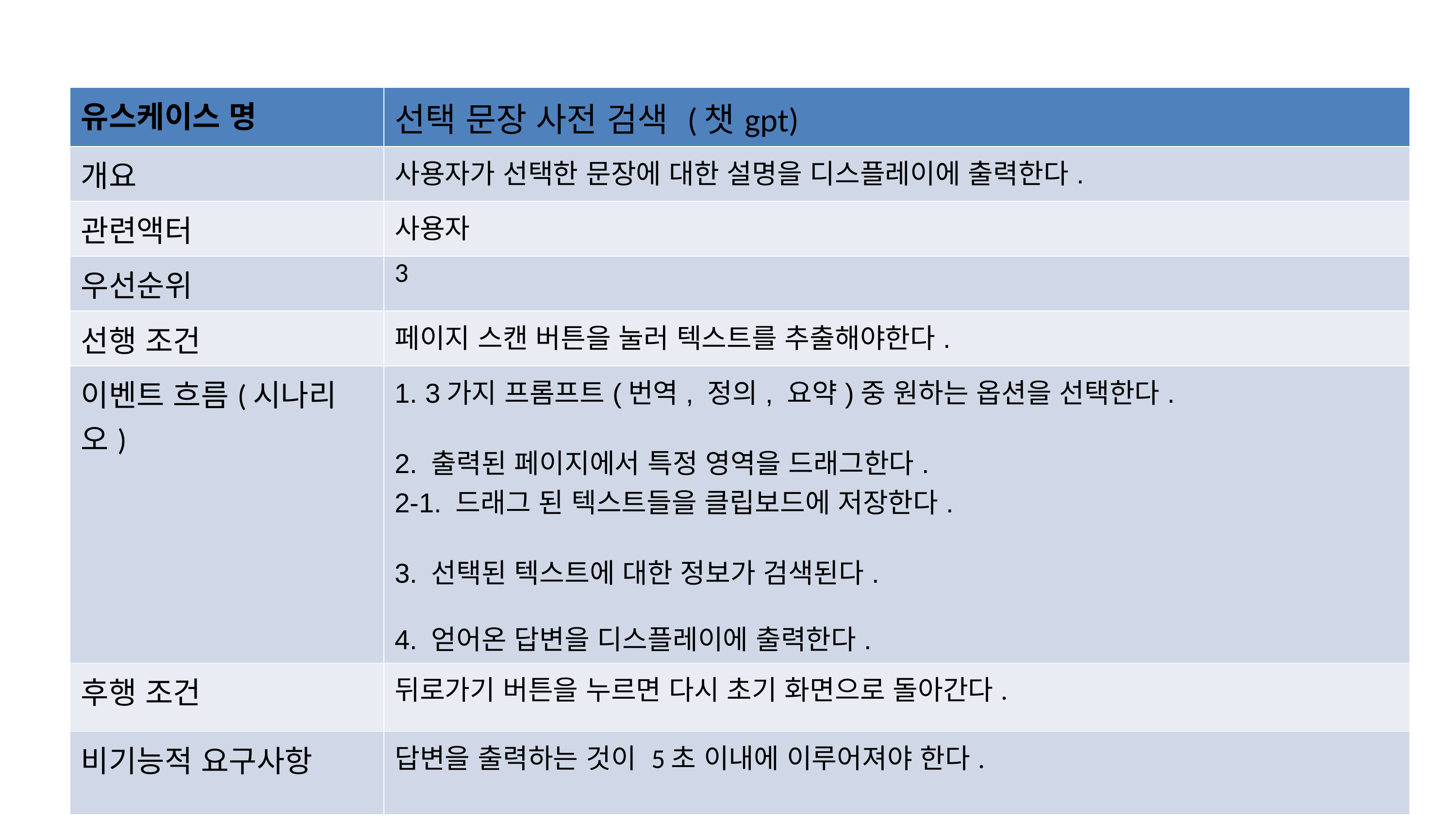

| 유스케이스 명 | 선택 문장 사전 검색 (챗gpt) |
| --- | --- |
| 개요 | 사용자가 선택한 문장에 대한 설명을 디스플레이에 출력한다. |
| 관련액터 | 사용자 |
| 우선순위 | 3 |
| 선행 조건 | 페이지 스캔 버튼을 눌러 텍스트를 추출해야한다. |
| 이벤트 흐름(시나리오) | 1. 3가지 프롬프트(번역, 정의, 요약)중 원하는 옵션을 선택한다. 2. 출력된 페이지에서 특정 영역을 드래그한다. 2-1. 드래그 된 텍스트들을 클립보드에 저장한다. 3. 선택된 텍스트에 대한 정보가 검색된다. 4. 얻어온 답변을 디스플레이에 출력한다. |
| 후행 조건 | 뒤로가기 버튼을 누르면 다시 초기 화면으로 돌아간다. |
| 비기능적 요구사항 | 답변을 출력하는 것이 5초 이내에 이루어져야 한다. |